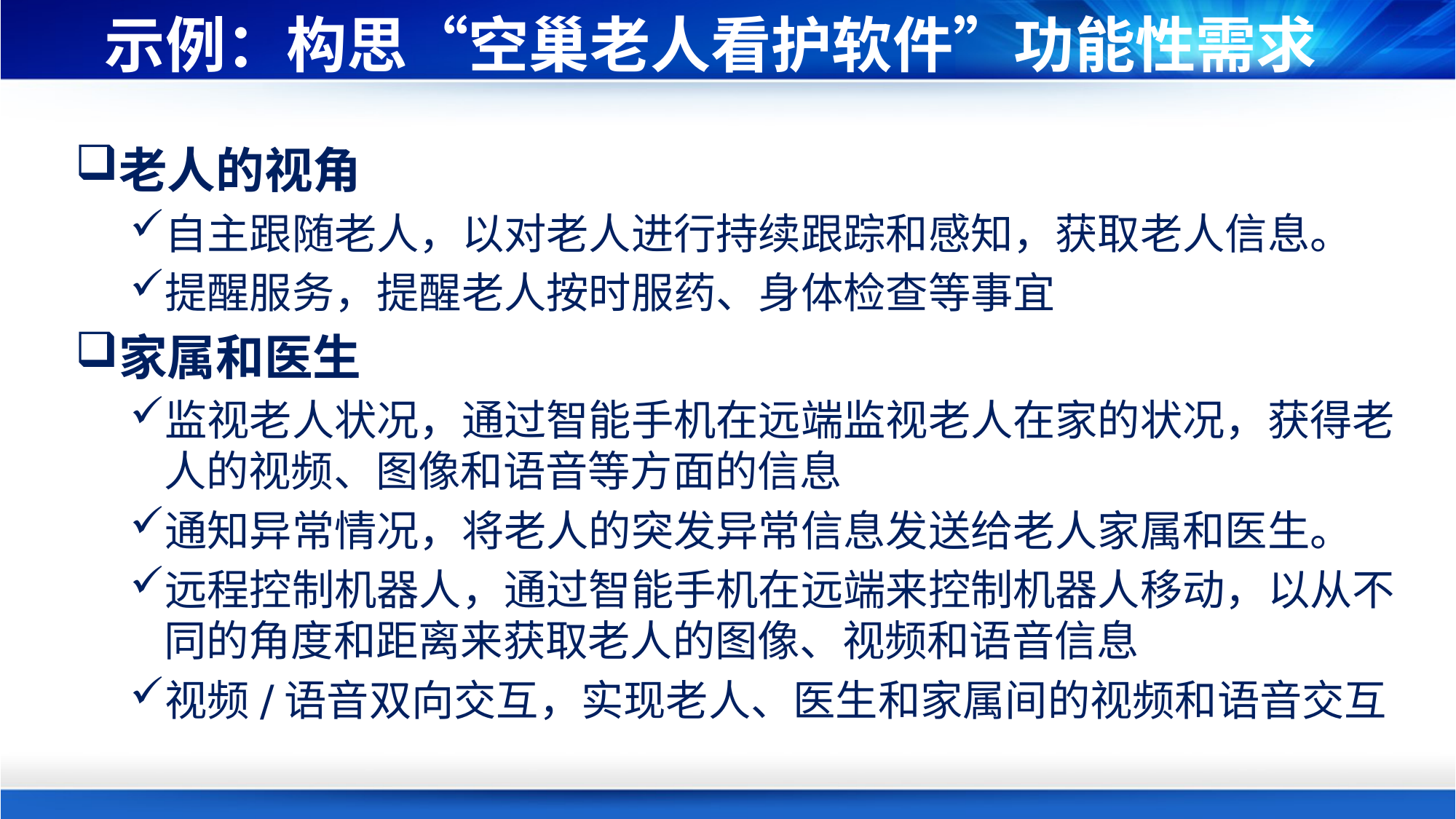

# 示例：构思“空巢老人看护软件”功能性需求
老人的视角
自主跟随老人，以对老人进行持续跟踪和感知，获取老人信息。
提醒服务，提醒老人按时服药、身体检查等事宜
家属和医生
监视老人状况，通过智能手机在远端监视老人在家的状况，获得老人的视频、图像和语音等方面的信息
通知异常情况，将老人的突发异常信息发送给老人家属和医生。
远程控制机器人，通过智能手机在远端来控制机器人移动，以从不同的角度和距离来获取老人的图像、视频和语音信息
视频/语音双向交互，实现老人、医生和家属间的视频和语音交互